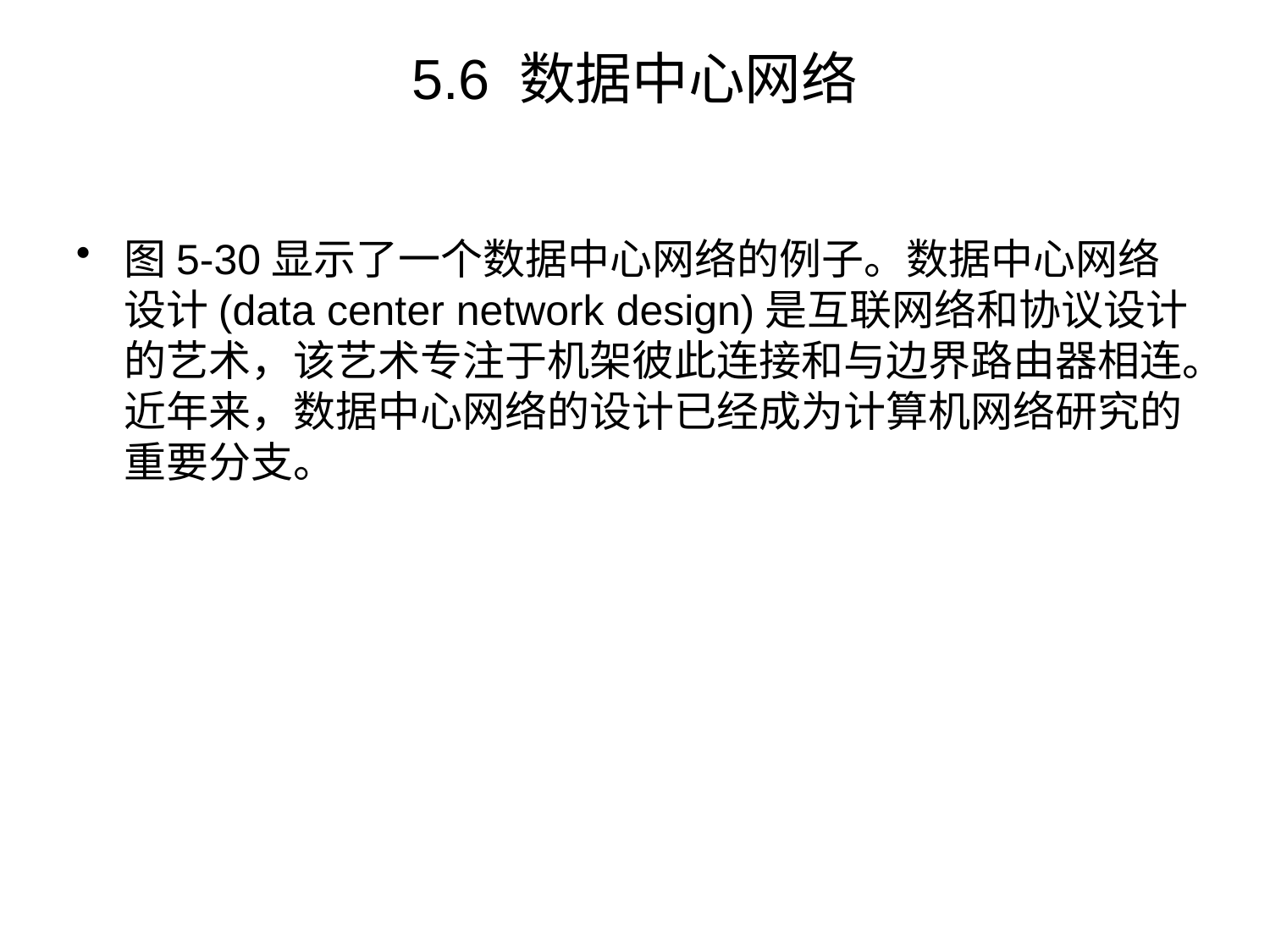

# 5.6 数据中心网络

图5-30显示了一个数据中心网络的例子。数据中心网络设计(data center network design)是互联网络和协议设计的艺术，该艺术专注于机架彼此连接和与边界路由器相连。近年来，数据中心网络的设计已经成为计算机网络研究的重要分支。